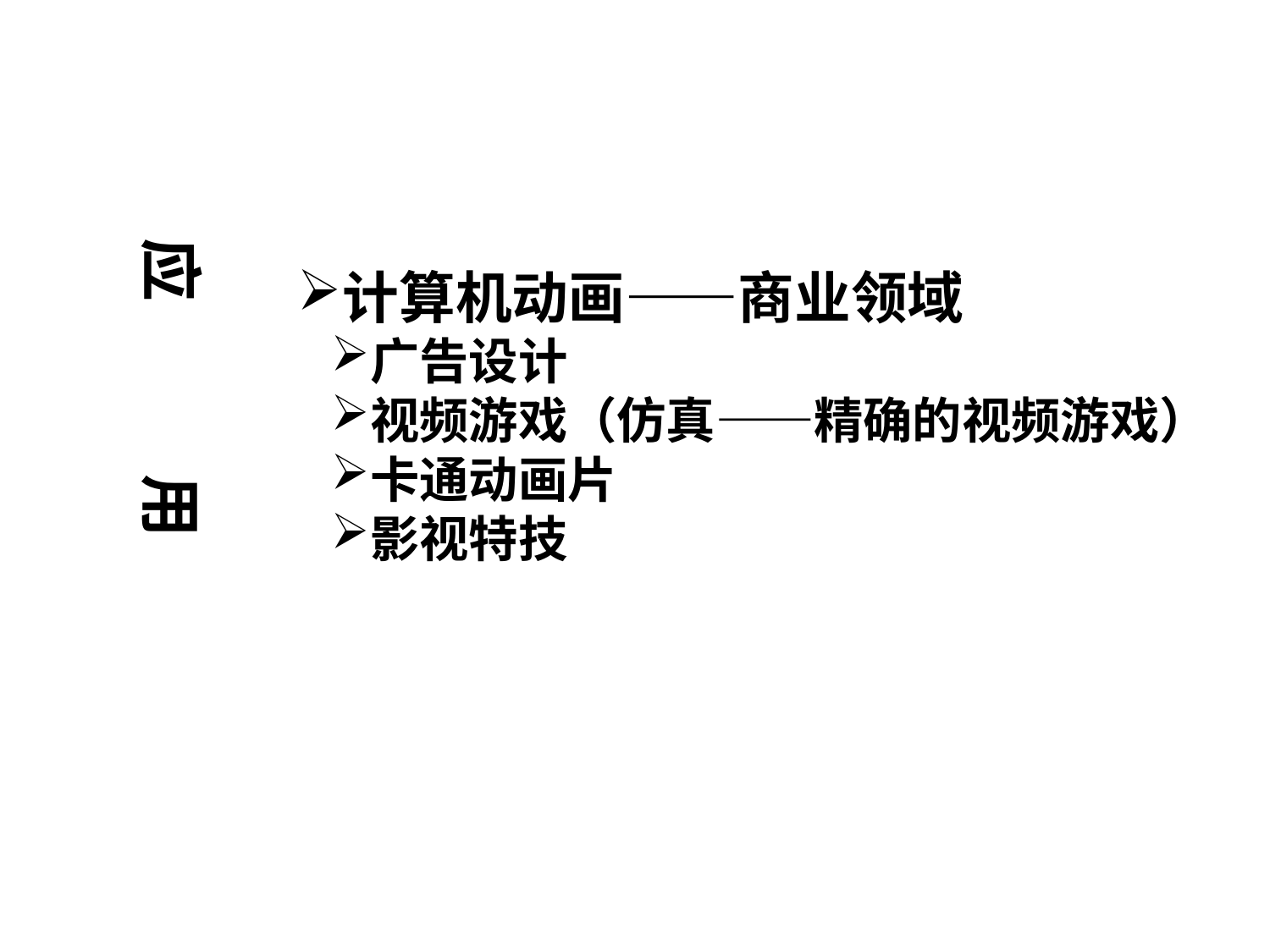

应            用

计算机动画——商业领域
广告设计
视频游戏（仿真——精确的视频游戏）
卡通动画片
影视特技